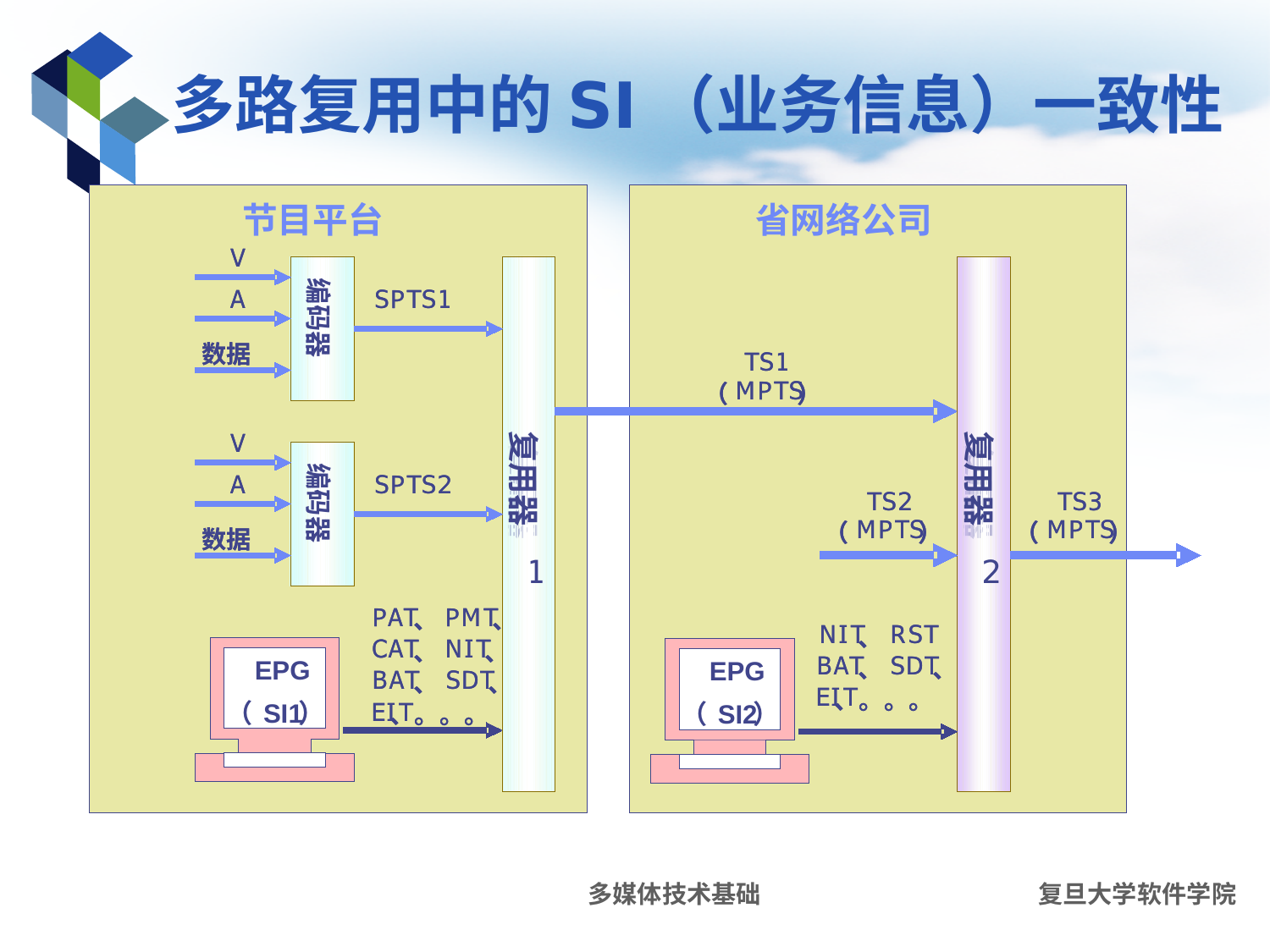

# 多路复用中的SI（业务信息）一致性

节目平台
省网络公司
V
V

A
A
SPTS1
SPTS1
编码器
编码器

数据
数据
TS1
TS1

MPTS
MPTS
（
（
）
）

V
V

复用器
复用器
A
A
SPTS2
SPTS2
复用器
复用器
TS2
TS2
TS3
TS3
编码器
编码器

MPTS
MPTS
MPTS
MPTS
（
（
）
）
（
（
）
）
数据
数据

1
1
2
2
PAT
PAT
PMT
PMT
、
、
、
、
NIT
NIT
RST
RST
、
、
CAT
CAT
NIT
NIT
、
、
、
、

EPG
（
SI1
）

EPG
（
SI2
）

BAT
BAT
SDT
SDT
EPG
EPG
、
、
、
、
EPG
EPG
BAT
BAT
SDT
SDT
、
、
、
、
EIT
EIT
、。。。
、。。。
（
（
SI1
SI1
）
）
EIT
EIT
（
（
SI2
SI2
）
）
、。。。
、。。。

多媒体技术基础